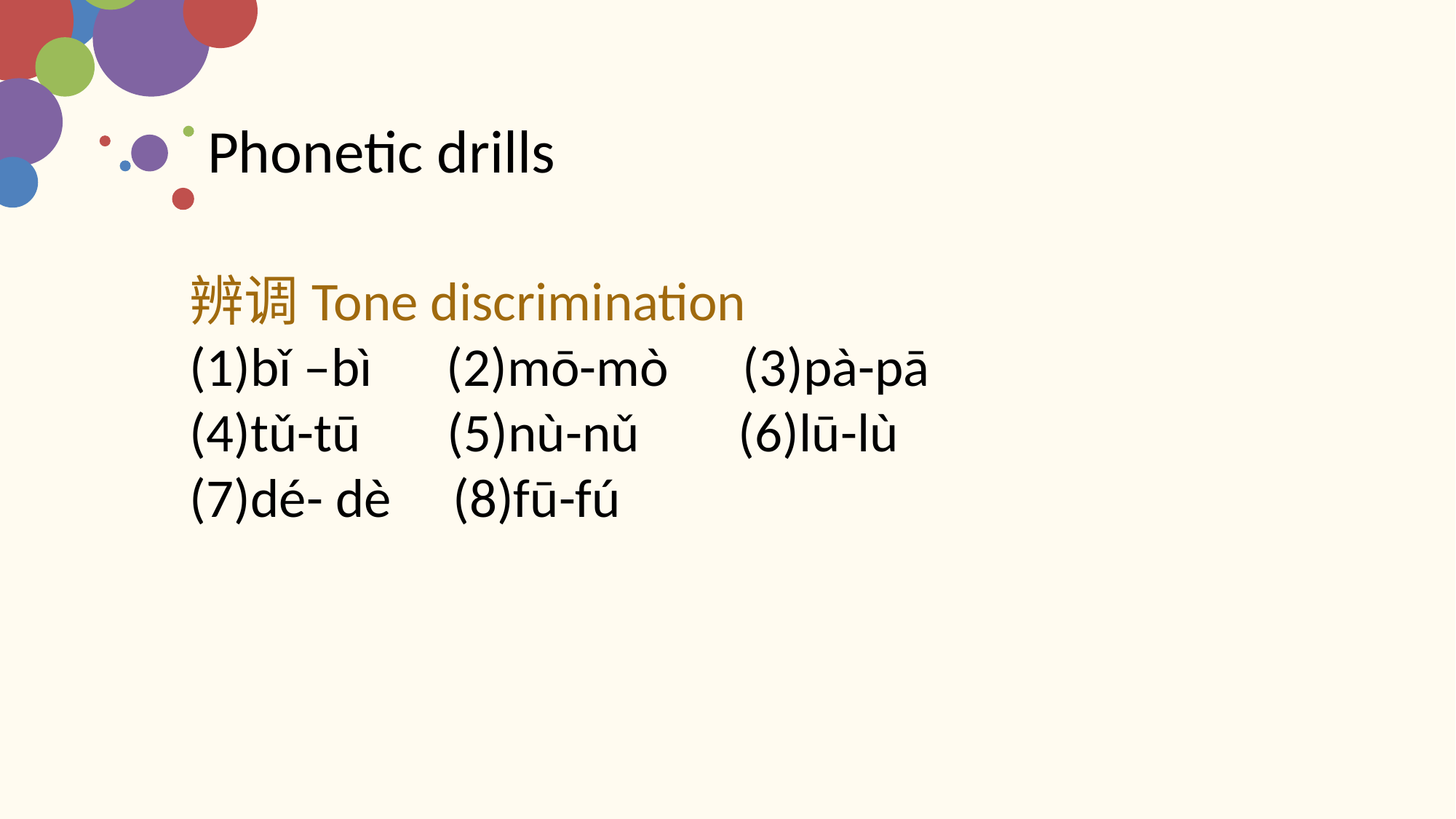

Phonetic drills

辨调Tone discrimination
(1)bǐ –bì      (2)mō-mò      (3)pà-pā
(4)tǔ-tū       (5)nù-nǔ        (6)lū-lù
(7)dé- dè     (8)fū-fú